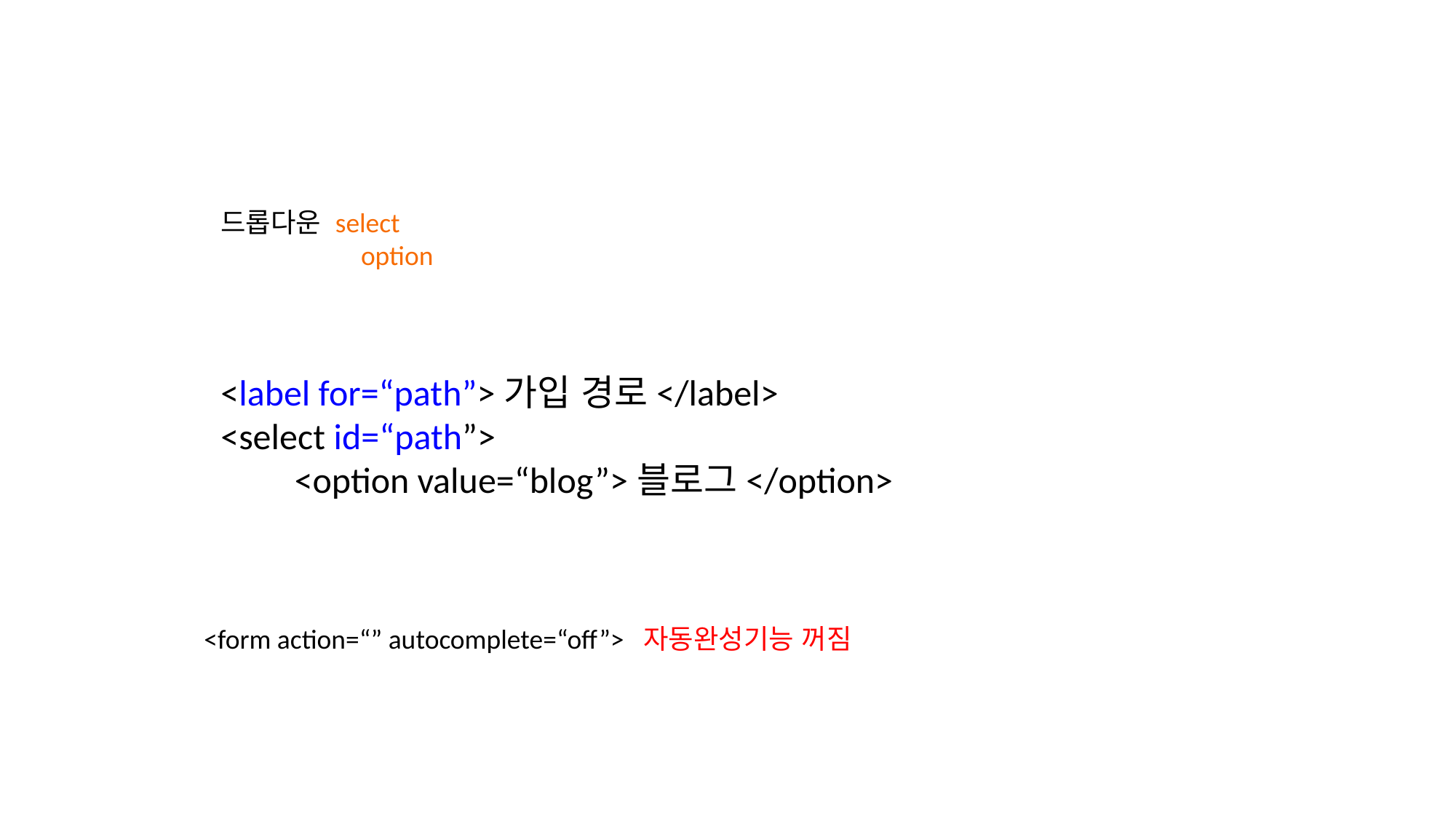

드롭다운 select
	     option

<label for=“path”>가입 경로</label>
<select id=“path”>
         <option value=“blog”>블로그</option>
<form action=“” autocomplete=“off”>  자동완성기능 꺼짐